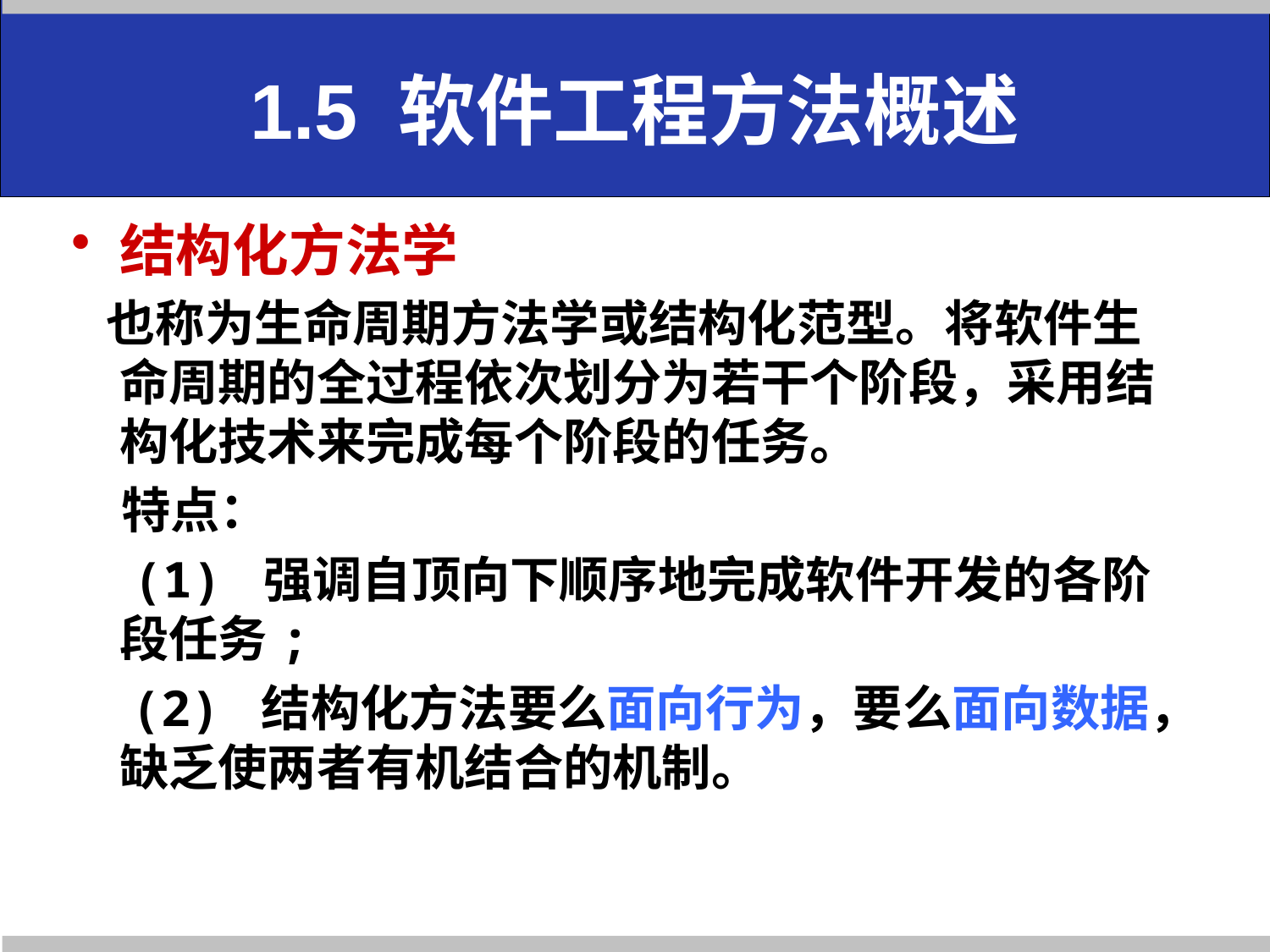

# 1.5 软件工程方法概述
结构化方法学
  也称为生命周期方法学或结构化范型。将软件生命周期的全过程依次划分为若干个阶段，采用结构化技术来完成每个阶段的任务。
　特点：
　(1) 强调自顶向下顺序地完成软件开发的各阶段任务;
  (2) 结构化方法要么面向行为，要么面向数据，缺乏使两者有机结合的机制。

104